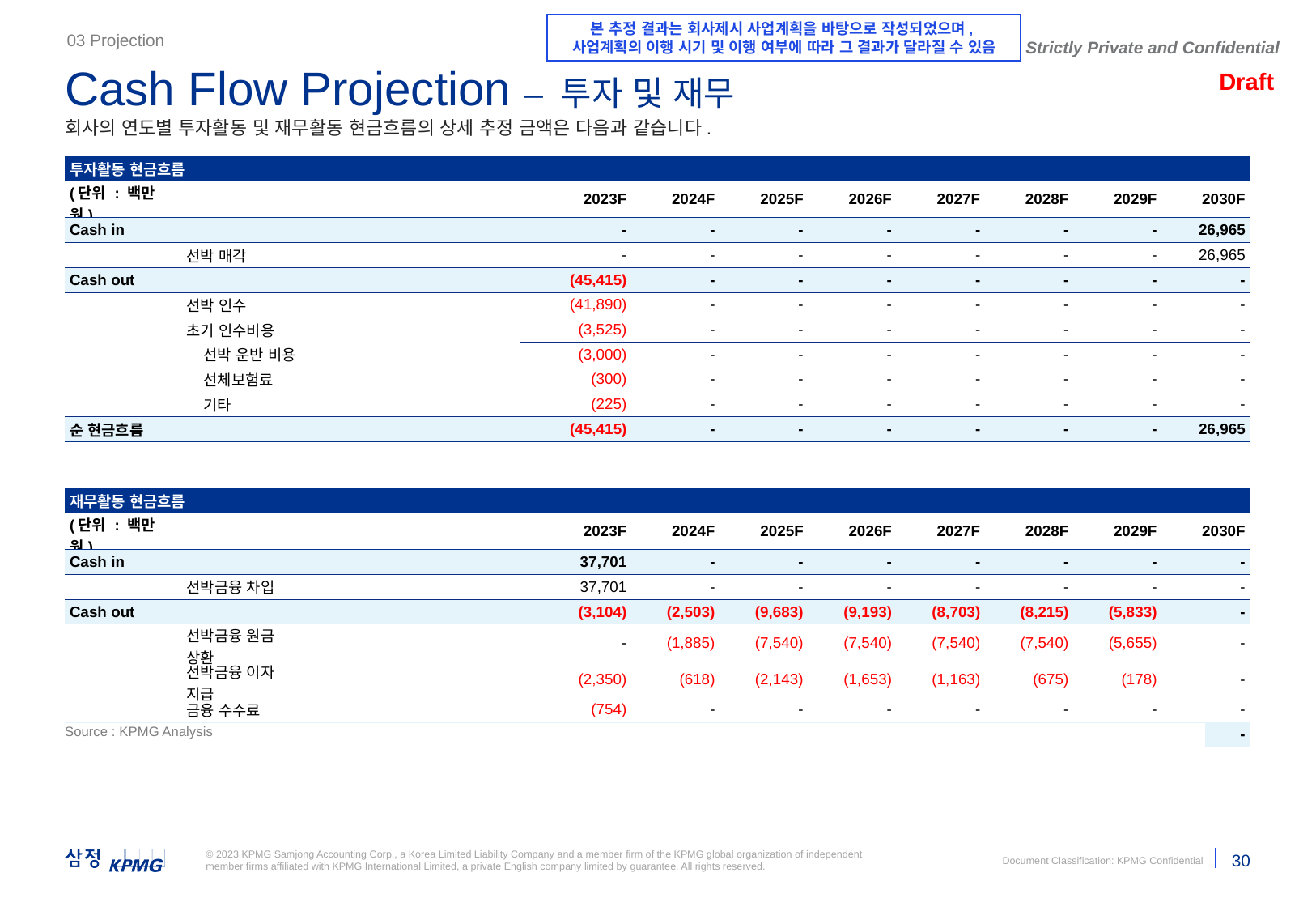

본 추정 결과는 회사제시 사업계획을 바탕으로 작성되었으며,
사업계획의 이행 시기 및 이행 여부에 따라 그 결과가 달라질 수 있음
03 Projection
Cash Flow Projection – 투자 및 재무
회사의 연도별 투자활동 및 재무활동 현금흐름의 상세 추정 금액은 다음과 같습니다.
| 투자활동 현금흐름 |  |  |  |  |  |  |  |  |  |  |  |
| --- | --- | --- | --- | --- | --- | --- | --- | --- | --- | --- | --- |
| (단위 : 백만원) |  |  |  | 2023F | 2024F | 2025F | 2026F | 2027F | 2028F | 2029F | 2030F |
| Cash in |  |  |  | - | - | - | - | - | - | - | 26,965 |
|  | 선박 매각 |  |  | - | - | - | - | - | - | - | 26,965 |
| Cash out |  |  |  | (45,415) | - | - | - | - | - | - | - |
|  | 선박 인수 |  |  | (41,890) | - | - | - | - | - | - | - |
|  | 초기 인수비용 |  |  | (3,525) | - | - | - | - | - | - | - |
|  | 선박 운반 비용 |  |  | (3,000) | - | - | - | - | - | - | - |
|  | 선체보험료 |  |  | (300) | - | - | - | - | - | - | - |
|  | 기타 |  |  | (225) | - | - | - | - | - | - | - |
| 순 현금흐름 |  |  |  | (45,415) | - | - | - | - | - | - | 26,965 |
| 재무활동 현금흐름 |  |  |  |  |  |  |  |  |  |  |  |
| --- | --- | --- | --- | --- | --- | --- | --- | --- | --- | --- | --- |
| (단위 : 백만원) |  |  |  | 2023F | 2024F | 2025F | 2026F | 2027F | 2028F | 2029F | 2030F |
| Cash in |  |  |  | 37,701 | - | - | - | - | - | - | - |
|  | 선박금융 차입 |  |  | 37,701 | - | - | - | - | - | - | - |
| Cash out |  |  |  | (3,104) | (2,503) | (9,683) | (9,193) | (8,703) | (8,215) | (5,833) | - |
|  | 선박금융 원금 상환 |  |  | - | (1,885) | (7,540) | (7,540) | (7,540) | (7,540) | (5,655) | - |
|  | 선박금융 이자 지급 |  |  | (2,350) | (618) | (2,143) | (1,653) | (1,163) | (675) | (178) | - |
|  | 금융 수수료 |  |  | (754) | - | - | - | - | - | - | - |
| 순 현금흐름 |  |  |  | 34,597 | (2,503) | (9,683) | (9,193) | (8,703) | (8,215) | (5,833) | - |
Source : KPMG Analysis